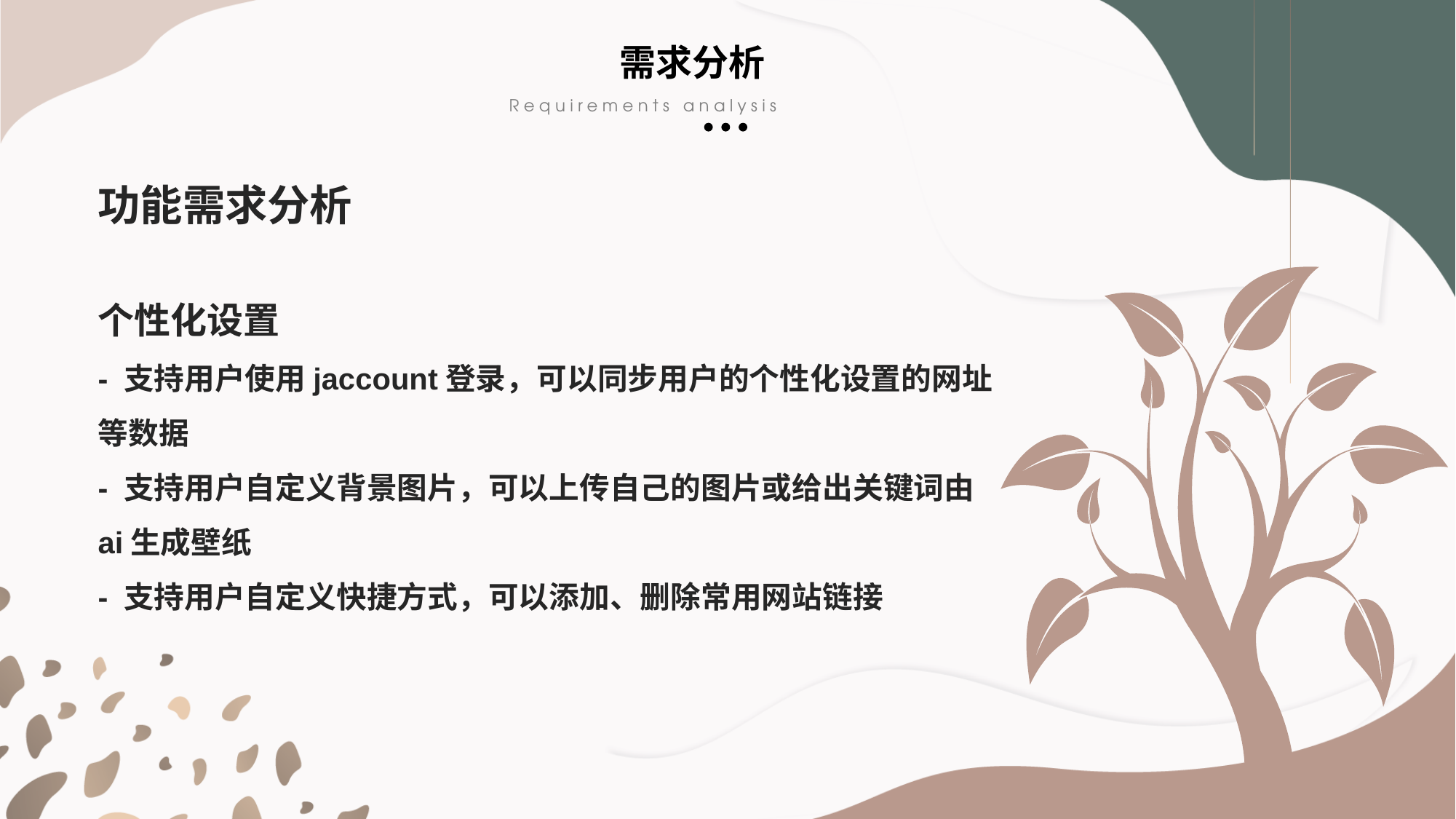

需求分析
Requirements analysis

功能需求分析

个性化设置
- 支持用户使用jaccount登录，可以同步用户的个性化设置的网址等数据
- 支持用户自定义背景图片，可以上传自己的图片或给出关键词由ai生成壁纸
- 支持用户自定义快捷方式，可以添加、删除常用网站链接